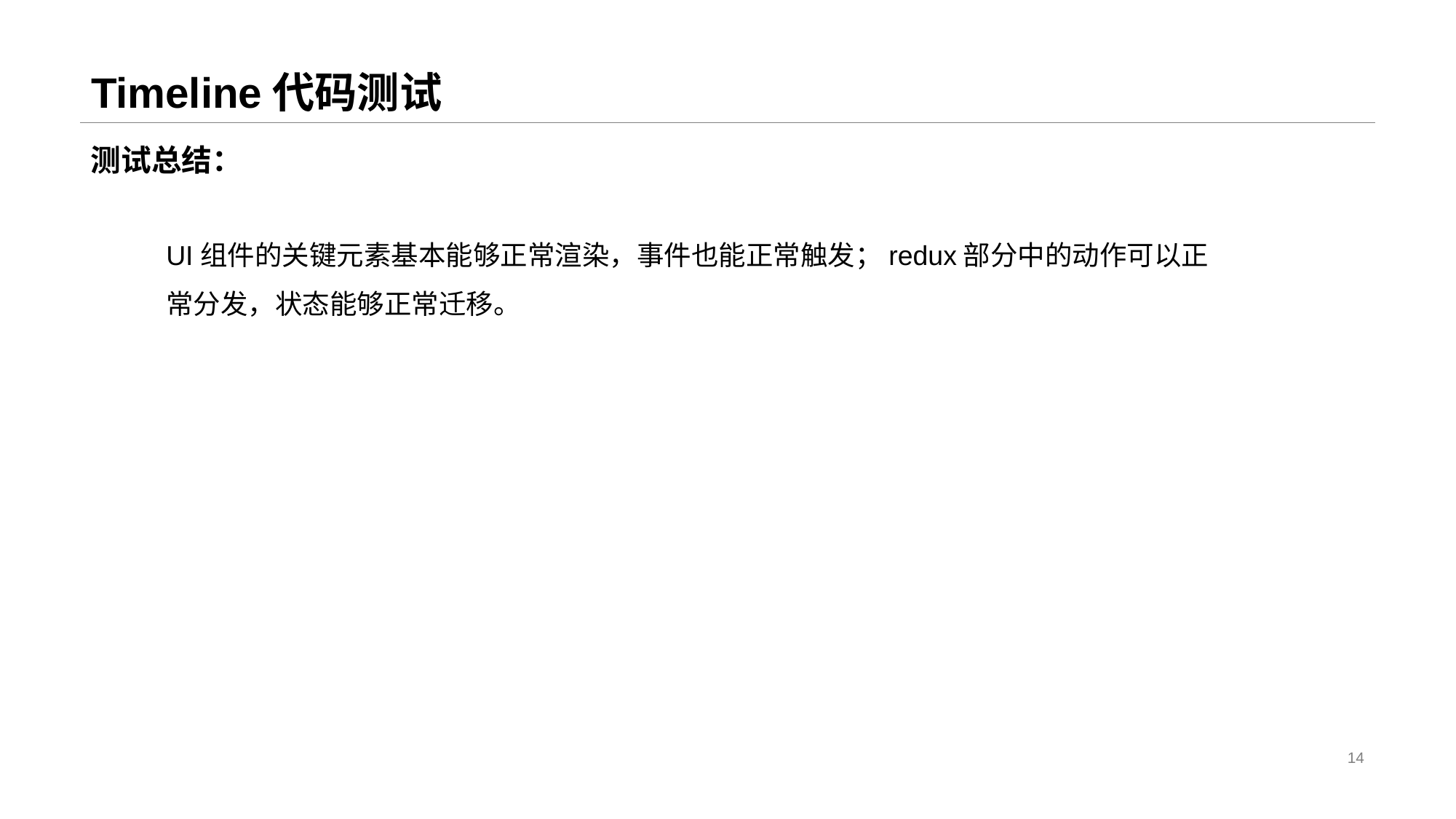

# Timeline代码测试
测试总结：
UI组件的关键元素基本能够正常渲染，事件也能正常触发；redux部分中的动作可以正常分发，状态能够正常迁移。
14